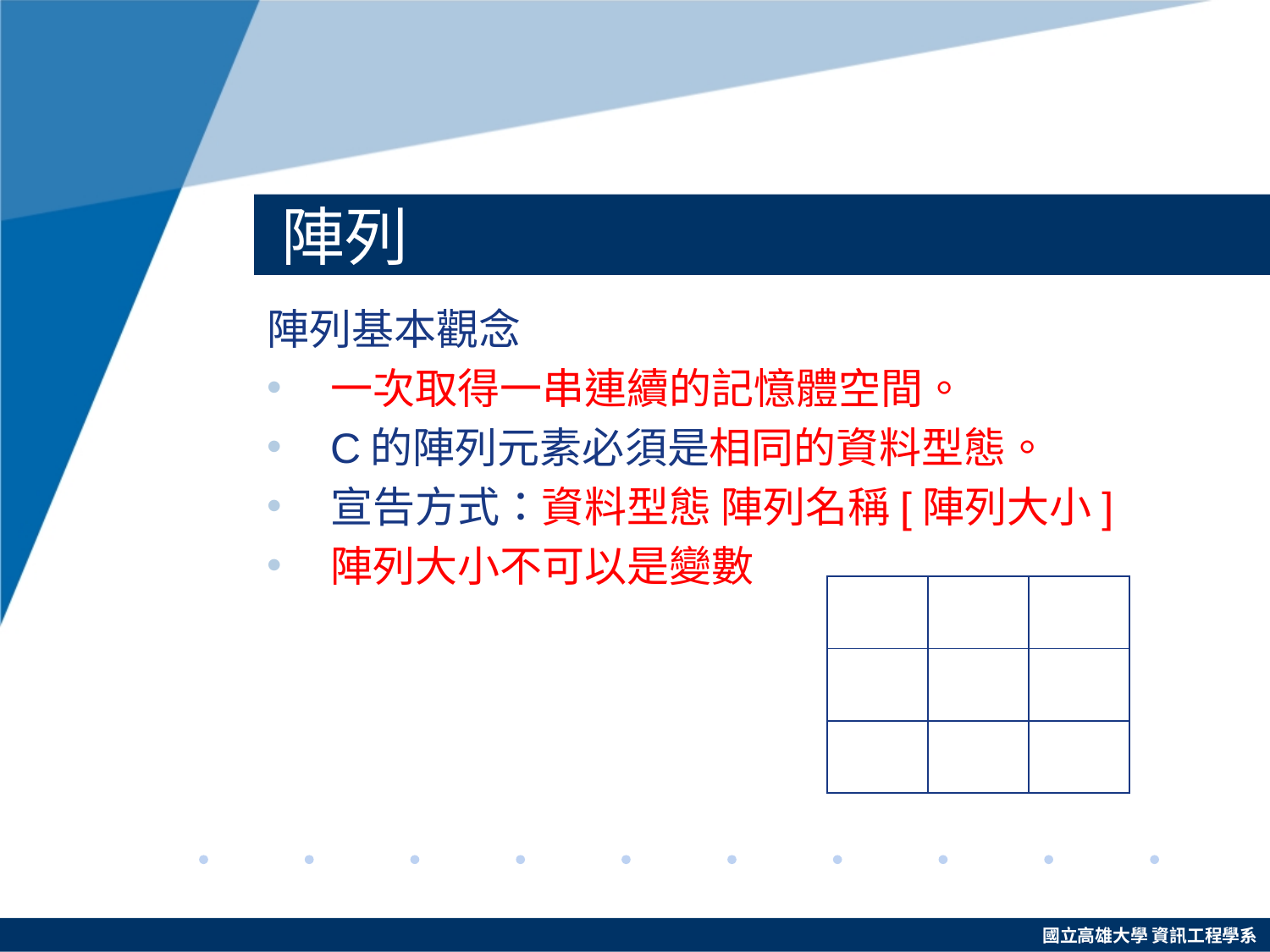

# 陣列
陣列基本觀念
一次取得一串連續的記憶體空間。
C的陣列元素必須是相同的資料型態。
宣告方式：資料型態 陣列名稱[陣列大小]
陣列大小不可以是變數

|  |  |  |
| --- | --- | --- |
|  |  |  |
|  |  |  |